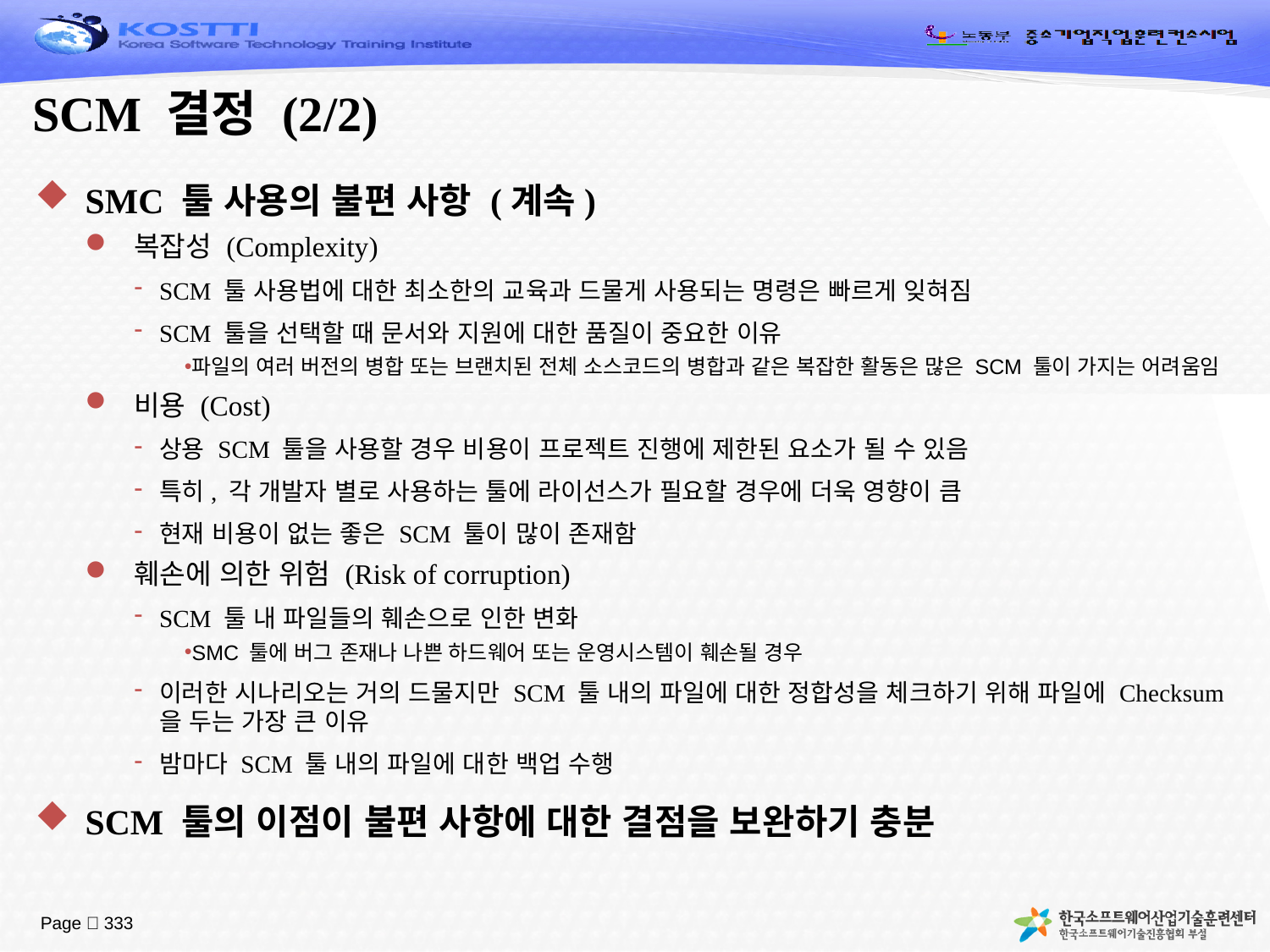

# SCM 결정 (2/2)
SMC 툴 사용의 불편 사항 (계속)
복잡성 (Complexity)
SCM 툴 사용법에 대한 최소한의 교육과 드물게 사용되는 명령은 빠르게 잊혀짐
SCM 툴을 선택할 때 문서와 지원에 대한 품질이 중요한 이유
파일의 여러 버전의 병합 또는 브랜치된 전체 소스코드의 병합과 같은 복잡한 활동은 많은 SCM 툴이 가지는 어려움임
비용 (Cost)
상용 SCM 툴을 사용할 경우 비용이 프로젝트 진행에 제한된 요소가 될 수 있음
특히, 각 개발자 별로 사용하는 툴에 라이선스가 필요할 경우에 더욱 영향이 큼
현재 비용이 없는 좋은 SCM 툴이 많이 존재함
훼손에 의한 위험 (Risk of corruption)
SCM 툴 내 파일들의 훼손으로 인한 변화
SMC 툴에 버그 존재나 나쁜 하드웨어 또는 운영시스템이 훼손될 경우
이러한 시나리오는 거의 드물지만 SCM 툴 내의 파일에 대한 정합성을 체크하기 위해 파일에 Checksum을 두는 가장 큰 이유
밤마다 SCM 툴 내의 파일에 대한 백업 수행
SCM 툴의 이점이 불편 사항에 대한 결점을 보완하기 충분